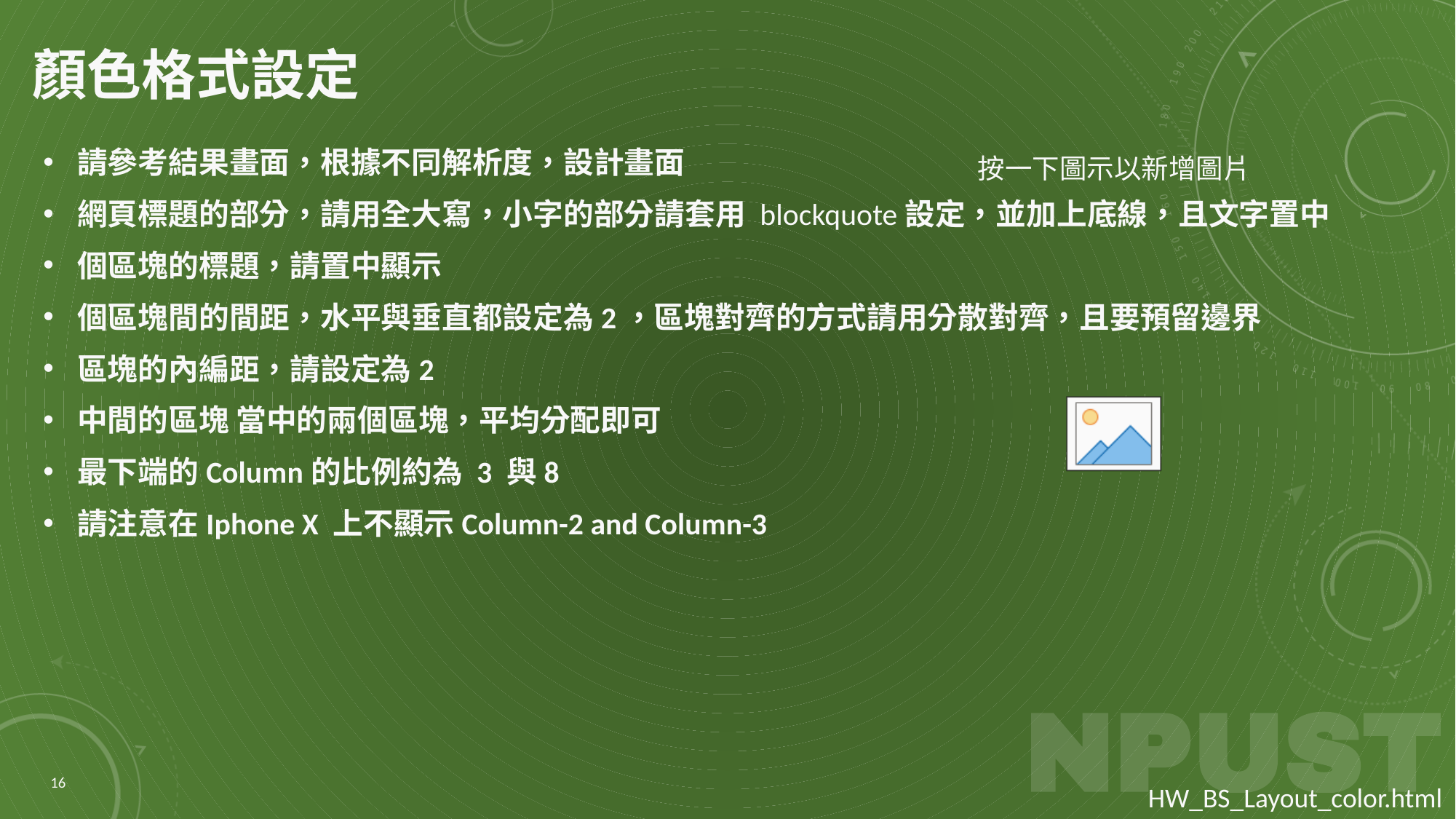

# 顏色格式設定
請參考結果畫面，根據不同解析度，設計畫面
網頁標題的部分，請用全大寫，小字的部分請套用 blockquote設定，並加上底線，且文字置中
個區塊的標題，請置中顯示
個區塊間的間距，水平與垂直都設定為2，區塊對齊的方式請用分散對齊，且要預留邊界
區塊的內編距，請設定為2
中間的區塊 當中的兩個區塊，平均分配即可
最下端的Column的比例約為 3 與8
請注意在Iphone X 上不顯示Column-2 and Column-3

16
HW_BS_Layout_color.html